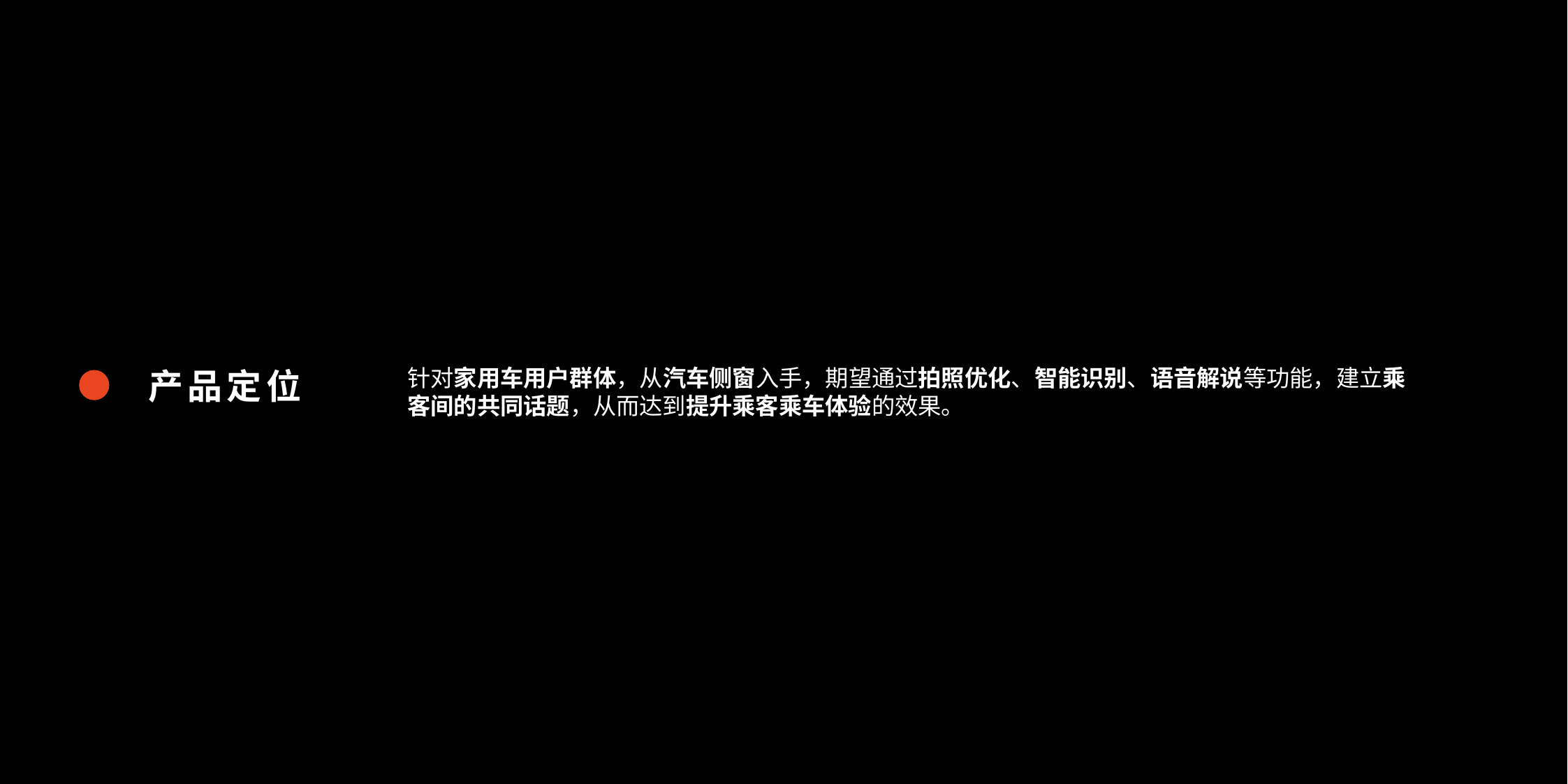

产品定位
针对家用车用户群体，从汽车侧窗入手，期望通过拍照优化、智能识别、语音解说等功能，建立乘客间的共同话题，从而达到提升乘客乘车体验的效果。